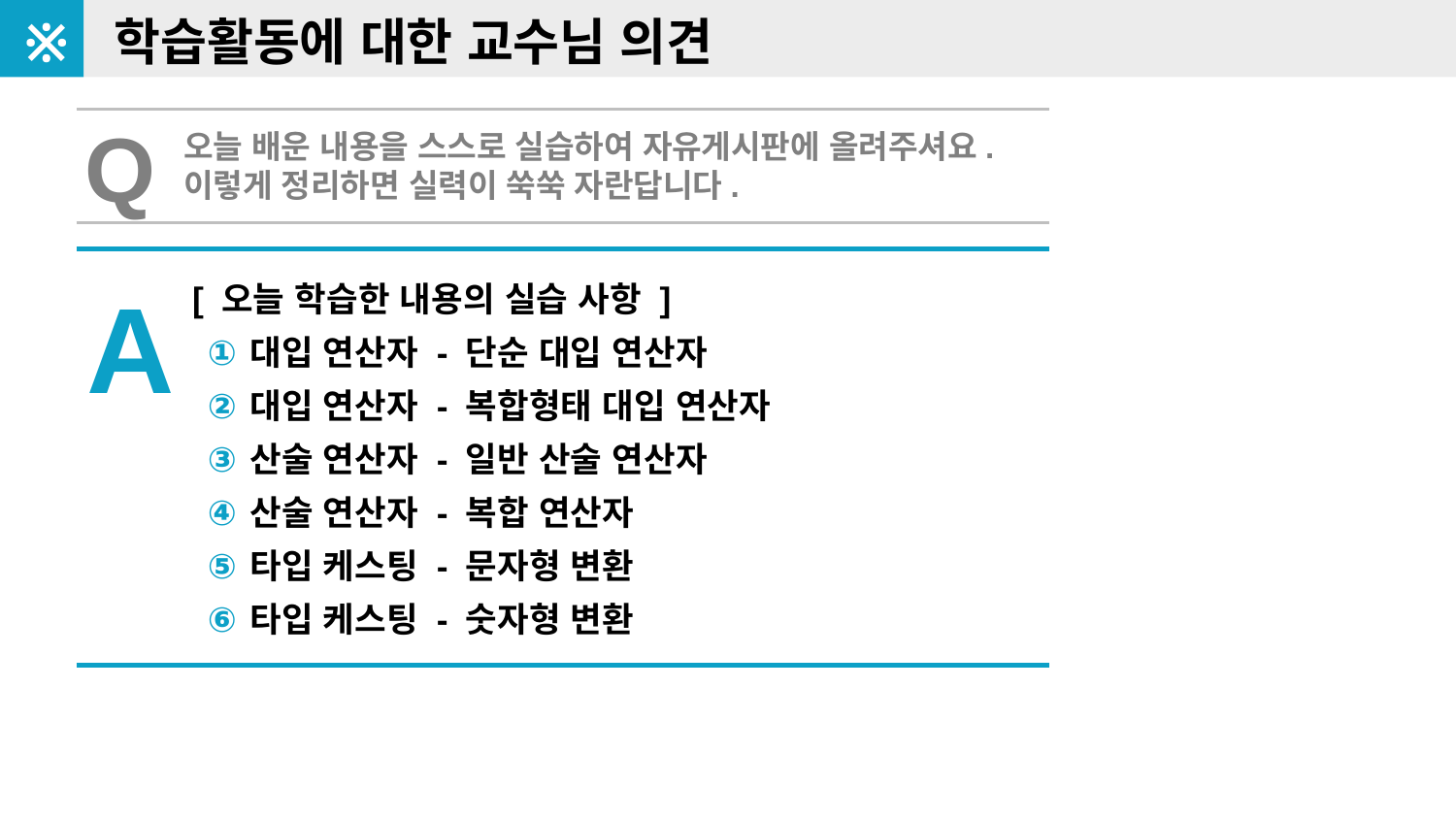

※
학습활동에 대한 교수님 의견
Q
오늘 배운 내용을 스스로 실습하여 자유게시판에 올려주셔요.
이렇게 정리하면 실력이 쑥쑥 자란답니다.
A
[ 오늘 학습한 내용의 실습 사항 ]
대입 연산자 - 단순 대입 연산자
대입 연산자 - 복합형태 대입 연산자
산술 연산자 - 일반 산술 연산자
산술 연산자 - 복합 연산자
타입 케스팅 - 문자형 변환
타입 케스팅 - 숫자형 변환